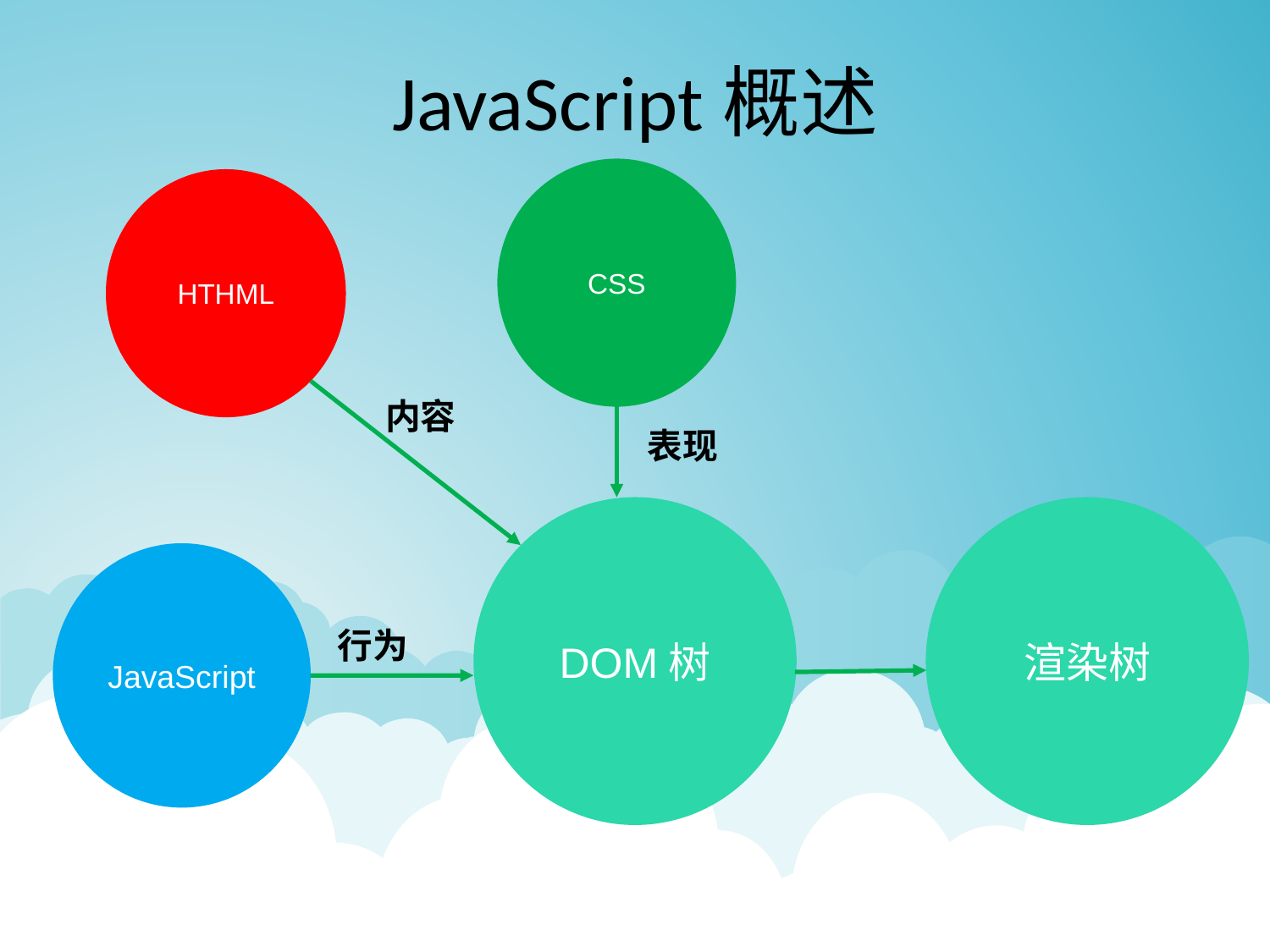

# JavaScript概述
CSS
HTHML
内容
表现
DOM树
渲染树
JavaScript
行为